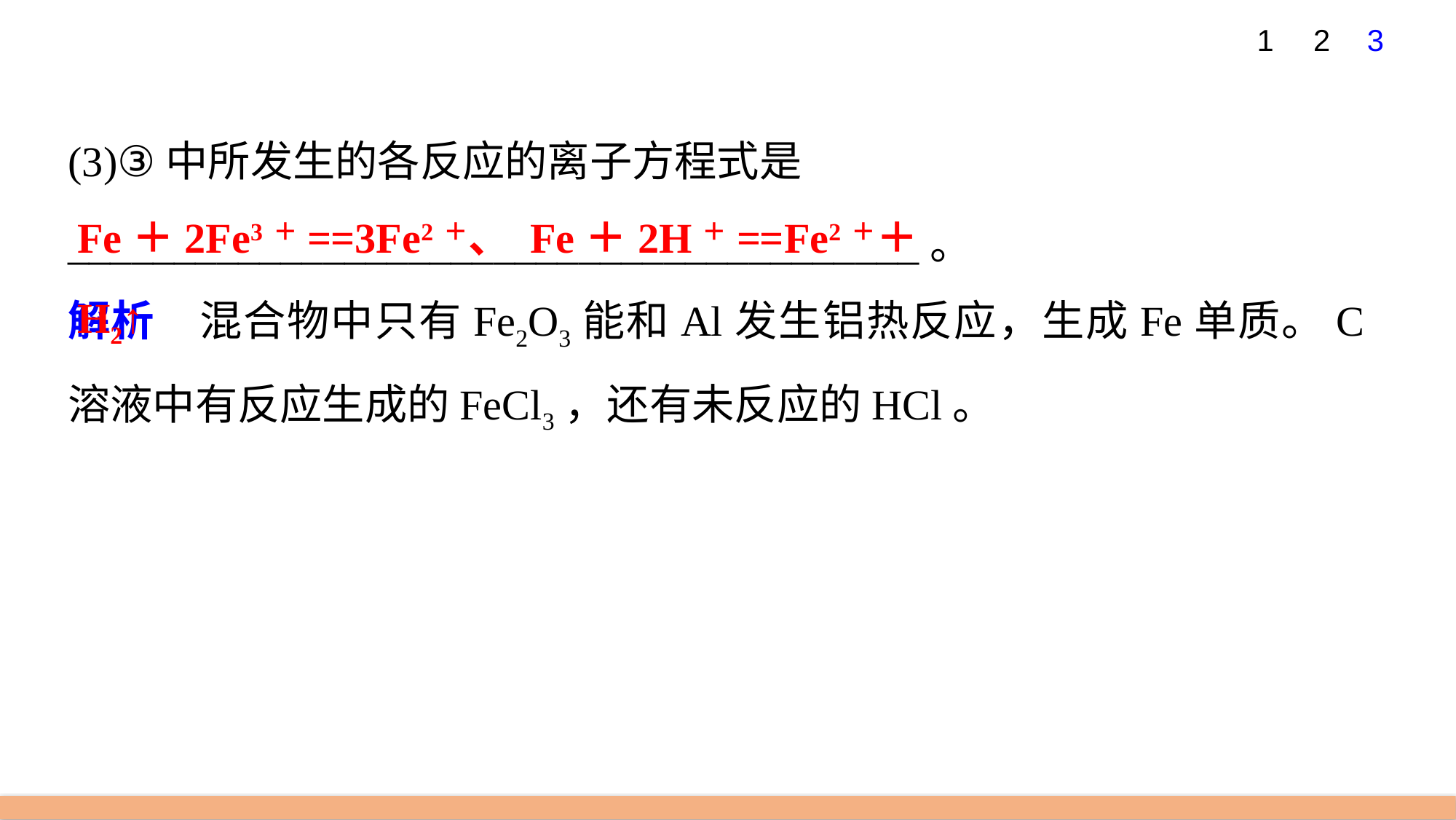

1
2
3
(3)③中所发生的各反应的离子方程式是
________________________________________。
解析　混合物中只有Fe2O3能和Al发生铝热反应，生成Fe单质。C溶液中有反应生成的FeCl3，还有未反应的HCl。
Fe＋2Fe3＋==3Fe2＋、 Fe＋2H＋==Fe2＋＋H2↑